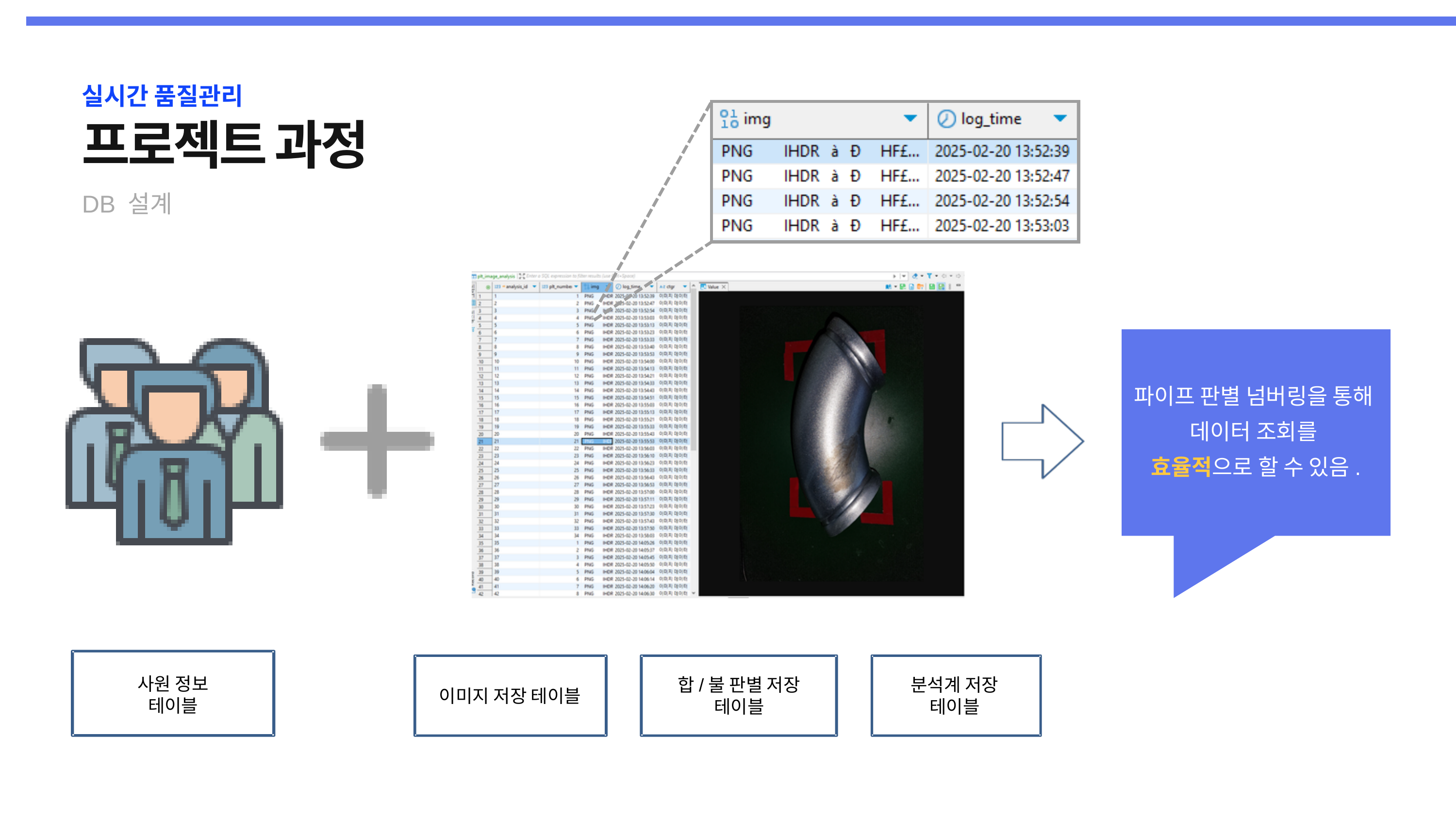

실시간 품질관리

프로젝트 과정

DB 설계

파이프 판별 넘버링을 통해
데이터 조회를
효율적으로 할 수 있음.

사원 정보
테이블

합/불 판별 저장
테이블

이미지 저장 테이블

분석계 저장
테이블